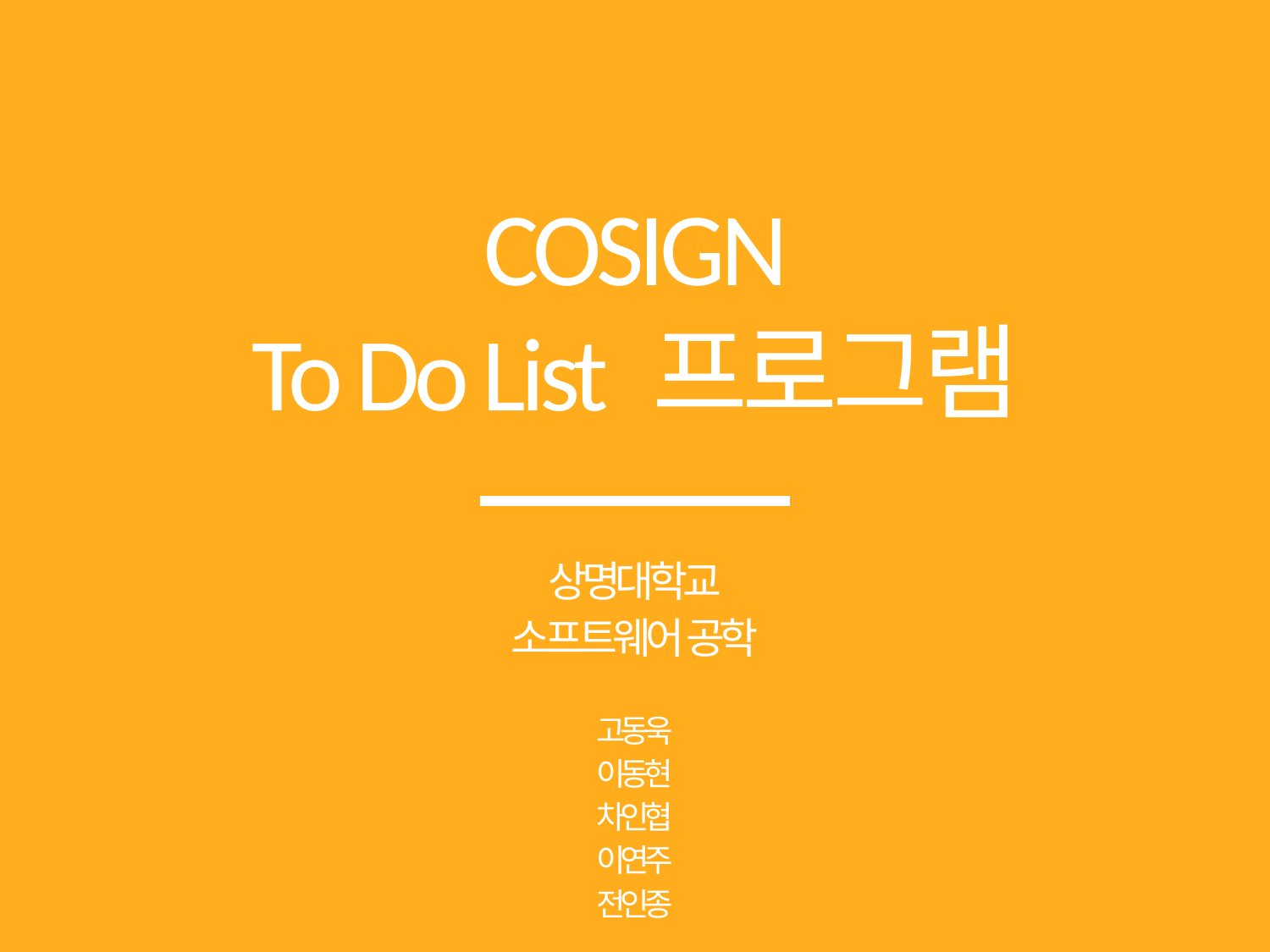

# COSIGN To Do List 프로그램

상명대학교
소프트웨어 공학

고동욱
이동현
차인협
이연주
전인종